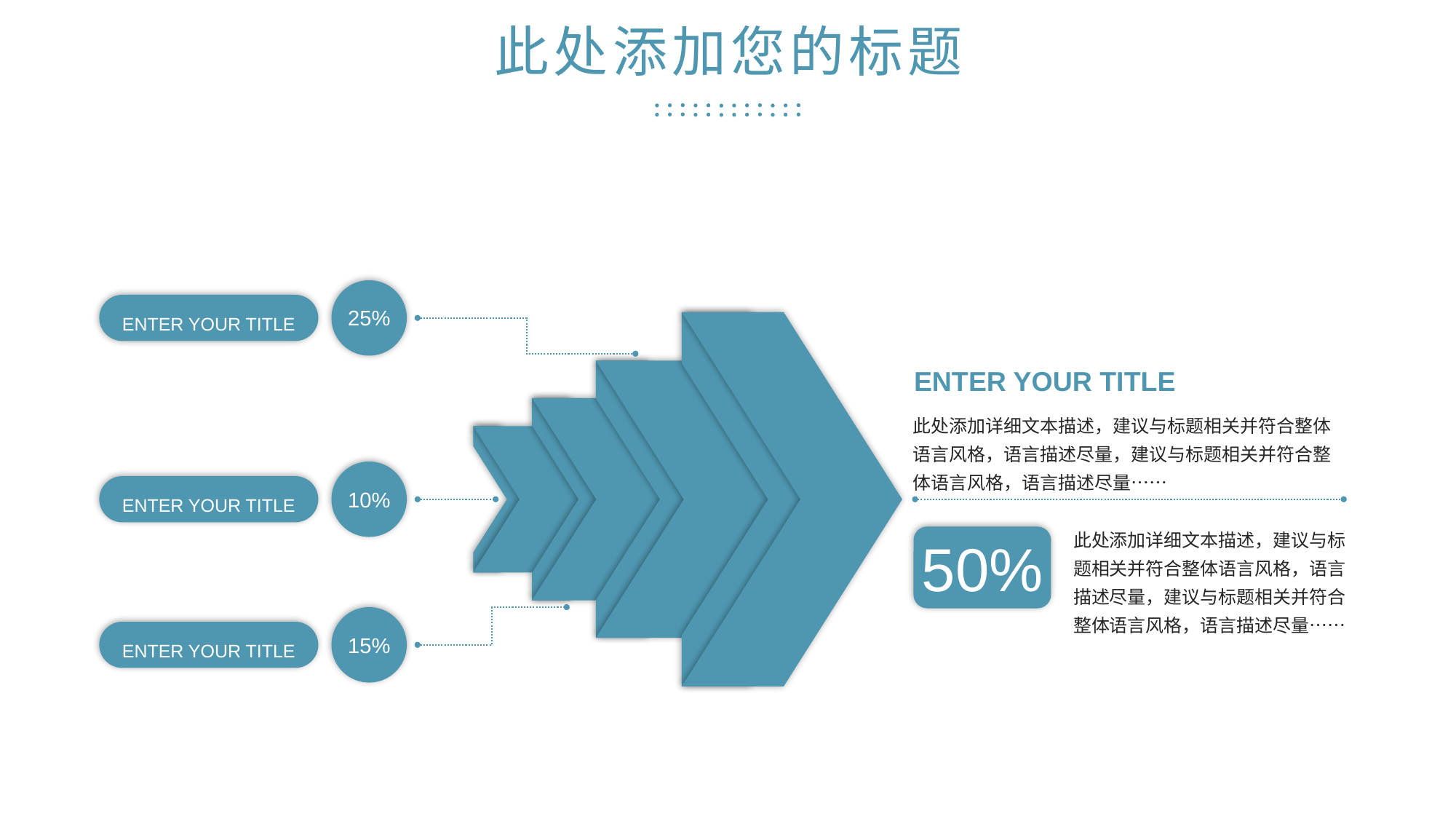

此处添加您的标题

25%
ENTER YOUR TITLE

10%
ENTER YOUR TITLE

15%
ENTER YOUR TITLE

ENTER YOUR TITLE
此处添加详细文本描述，建议与标题相关并符合整体语言风格，语言描述尽量，建议与标题相关并符合整体语言风格，语言描述尽量……

此处添加详细文本描述，建议与标题相关并符合整体语言风格，语言描述尽量，建议与标题相关并符合整体语言风格，语言描述尽量……
50%